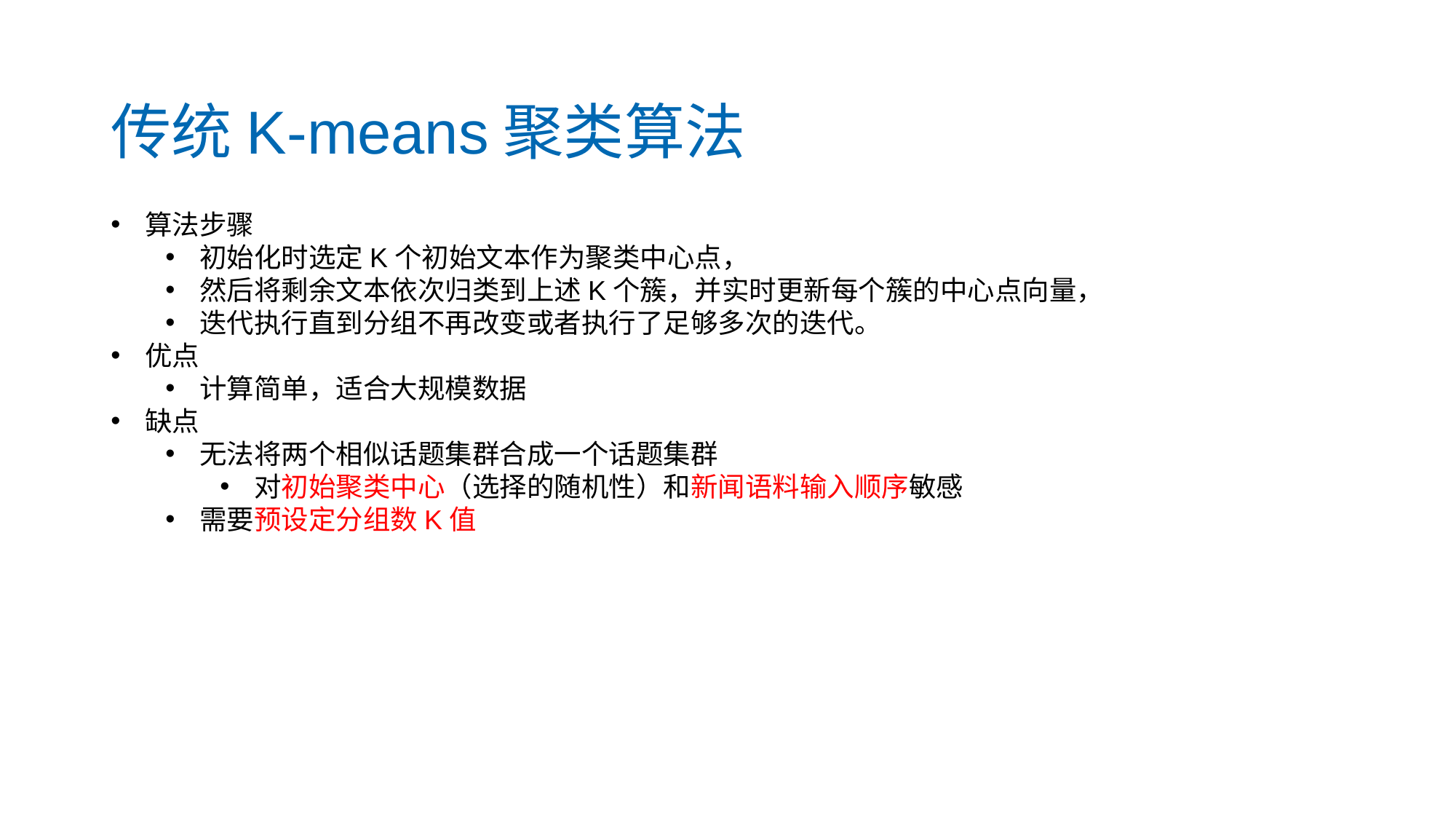

传统K-means聚类算法
算法步骤
初始化时选定K个初始文本作为聚类中心点，
然后将剩余文本依次归类到上述K个簇，并实时更新每个簇的中心点向量，
迭代执行直到分组不再改变或者执行了足够多次的迭代。
优点
计算简单，适合大规模数据
缺点
无法将两个相似话题集群合成一个话题集群
对初始聚类中心（选择的随机性）和新闻语料输入顺序敏感
需要预设定分组数K值